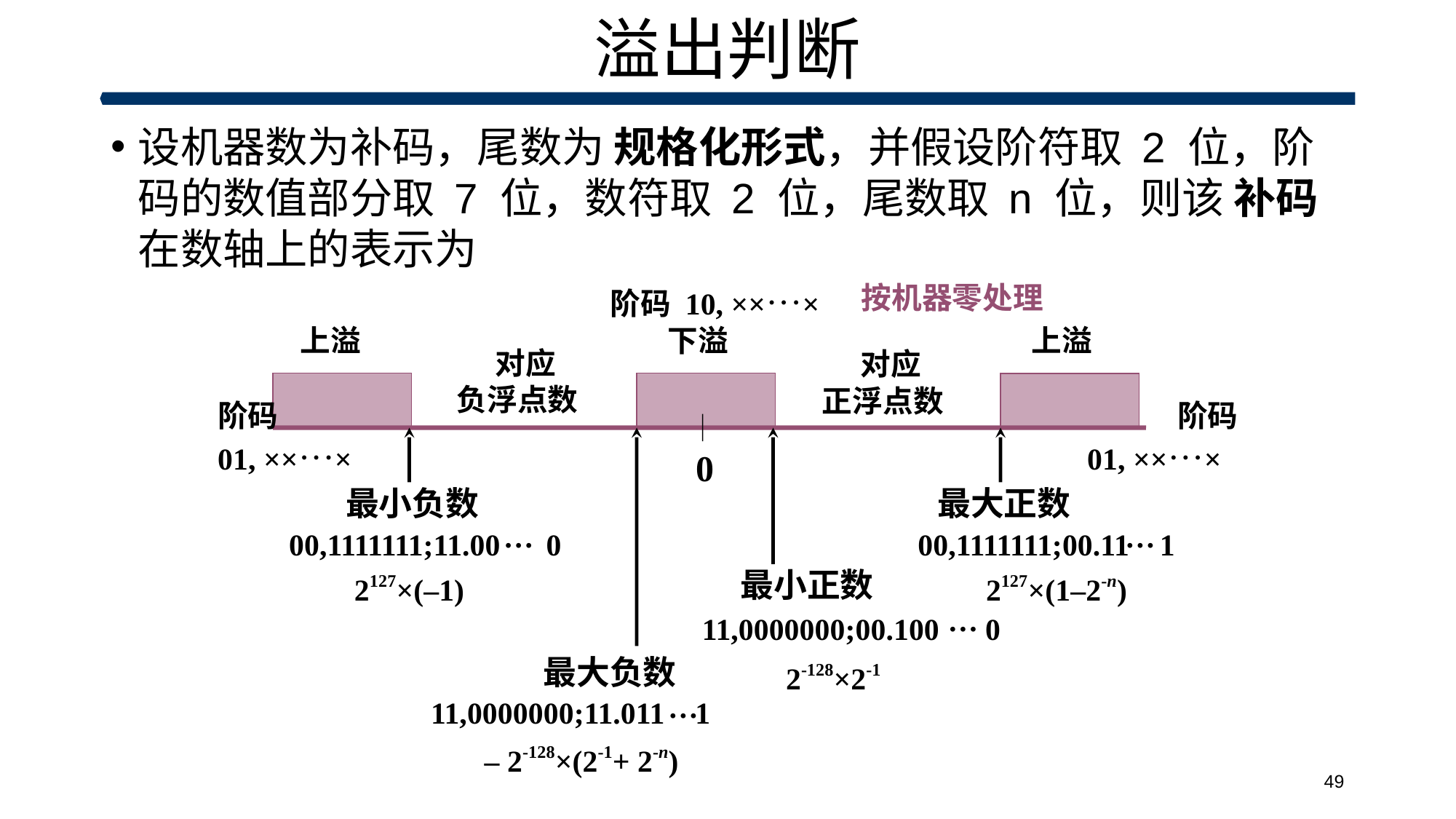

# 溢出判断
设机器数为补码，尾数为 规格化形式，并假设阶符取 2 位，阶码的数值部分取 7 位，数符取 2 位，尾数取 n 位，则该 补码 在数轴上的表示为

阶码 10, ××···×
按机器零处理
上溢
下溢
上溢
    对应
负浮点数
    对应
正浮点数

阶码
01, ××···×
            阶码
01, ××···×

0

最小负数

最大负数

最小正数

最大正数
…
00,1111111;11.00      0
…
00,1111111;00.11    1
2127×(–1)
2127×(1–2-n)
…
11,0000000;00.100      0
2-128×2-1
…
11,0000000;11.011    1
– 2-128×(2-1+ 2-n)
49